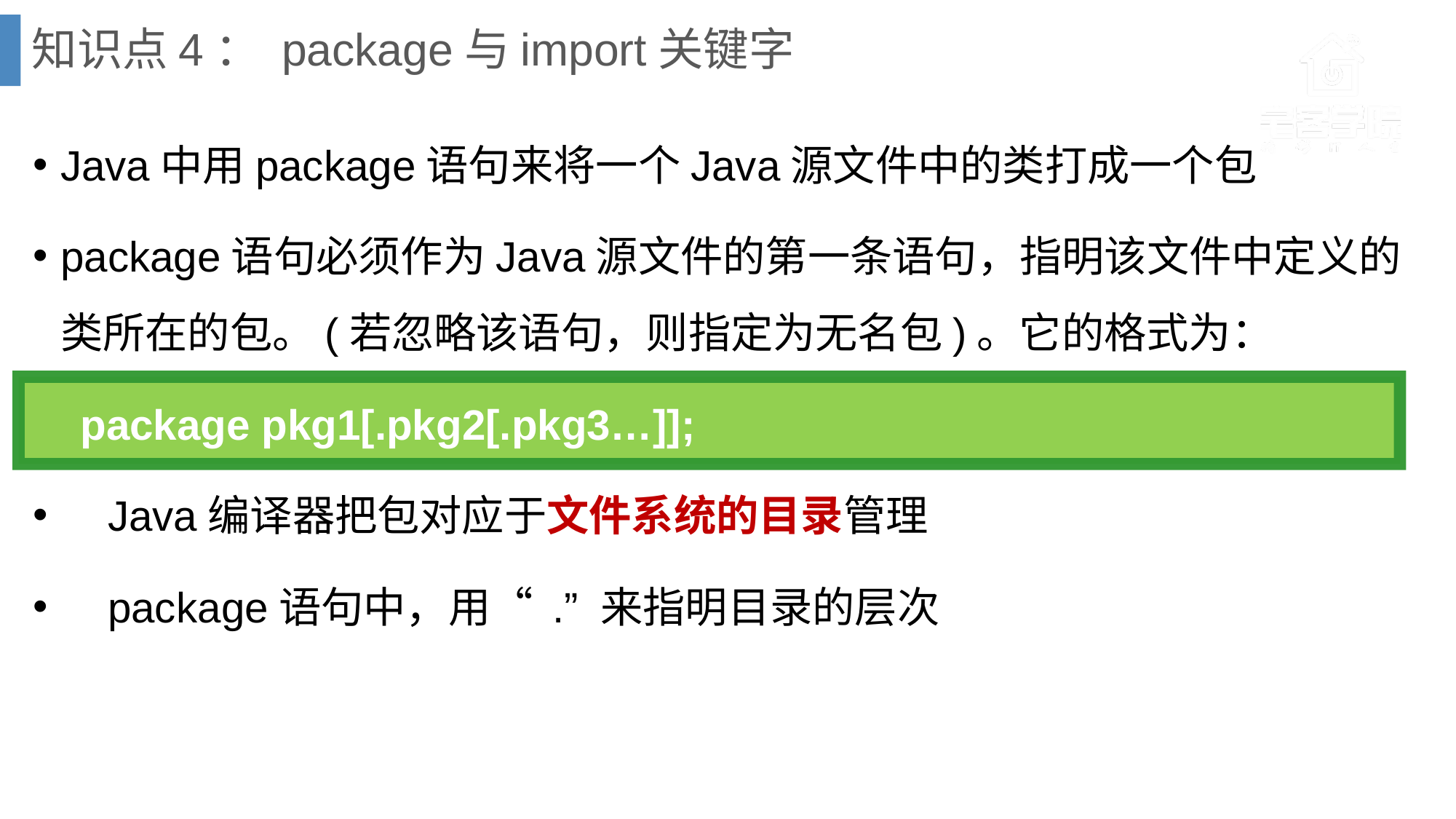

# 知识点4： package与import关键字
Java中用package语句来将一个Java源文件中的类打成一个包
package语句必须作为Java源文件的第一条语句，指明该文件中定义的类所在的包。(若忽略该语句，则指定为无名包)。它的格式为：
    package pkg1[.pkg2[.pkg3…]];
    Java编译器把包对应于文件系统的目录管理
    package语句中，用“ .” 来指明目录的层次